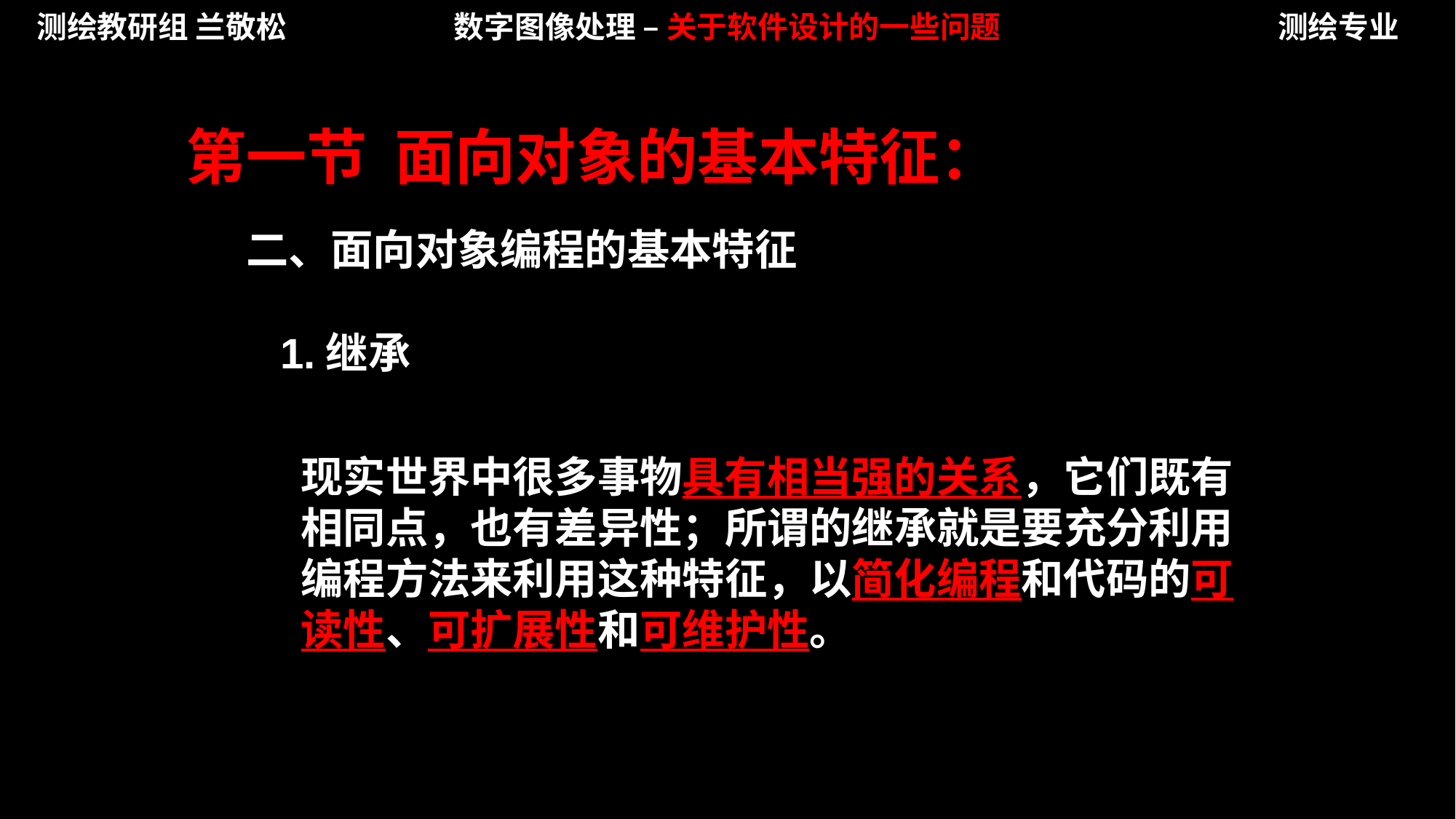

测绘教研组 兰敬松
数字图像处理 – 关于软件设计的一些问题
测绘专业
第一节  面向对象的基本特征：
二、面向对象编程的基本特征
1.继承
现实世界中很多事物具有相当强的关系，它们既有相同点，也有差异性；所谓的继承就是要充分利用编程方法来利用这种特征，以简化编程和代码的可读性、可扩展性和可维护性。